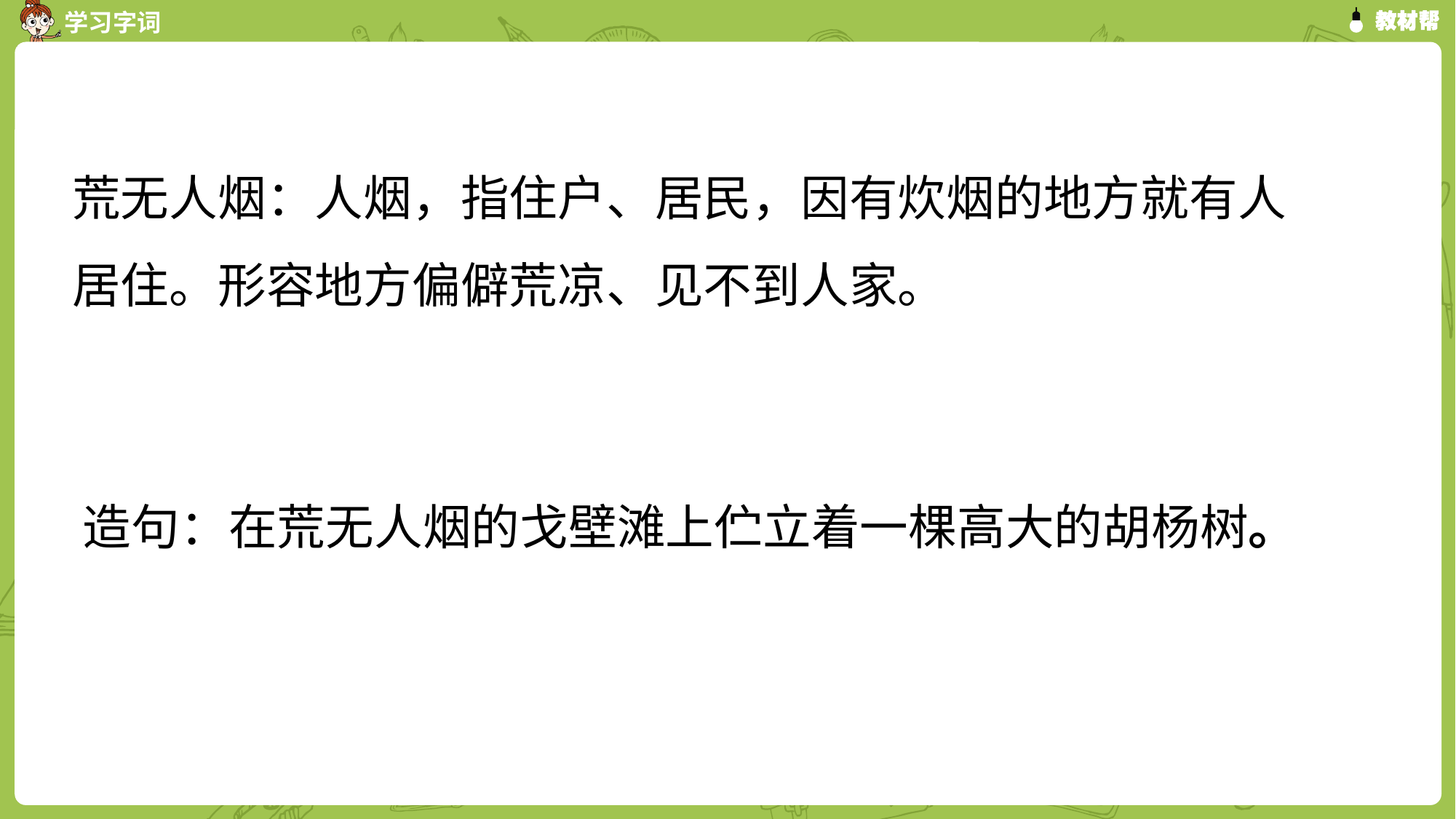

荒无人烟：人烟，指住户、居民，因有炊烟的地方就有人居住。形容地方偏僻荒凉、见不到人家。
造句：在荒无人烟的戈壁滩上伫立着一棵高大的胡杨树。